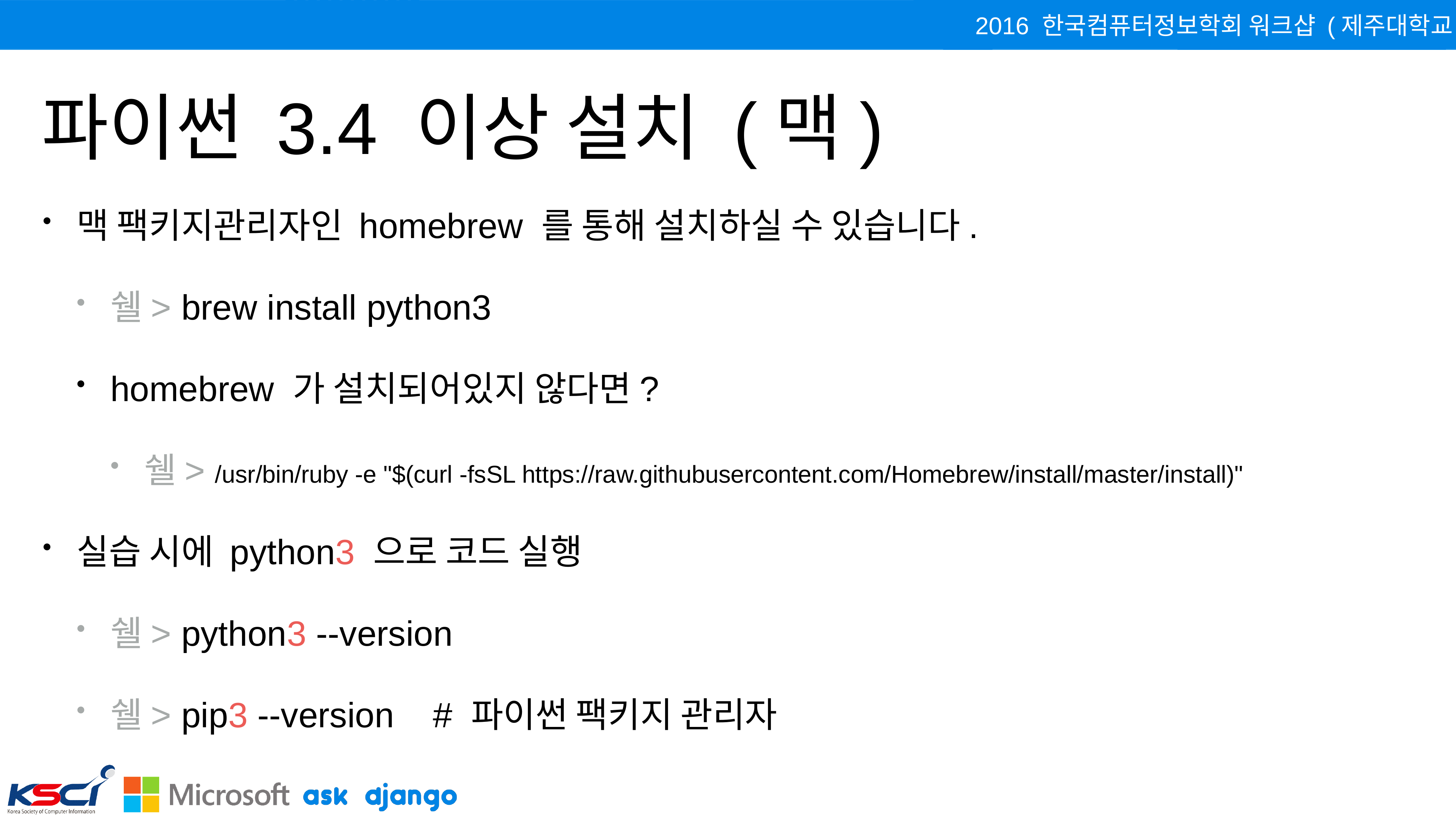

# 파이썬 3.4 이상 설치 (맥)
맥 팩키지관리자인 homebrew 를 통해 설치하실 수 있습니다.
쉘> brew install python3
homebrew 가 설치되어있지 않다면?
쉘> /usr/bin/ruby -e "$(curl -fsSL https://raw.githubusercontent.com/Homebrew/install/master/install)"
실습 시에 python3 으로 코드 실행
쉘> python3 --version
쉘> pip3 --version    # 파이썬 팩키지 관리자